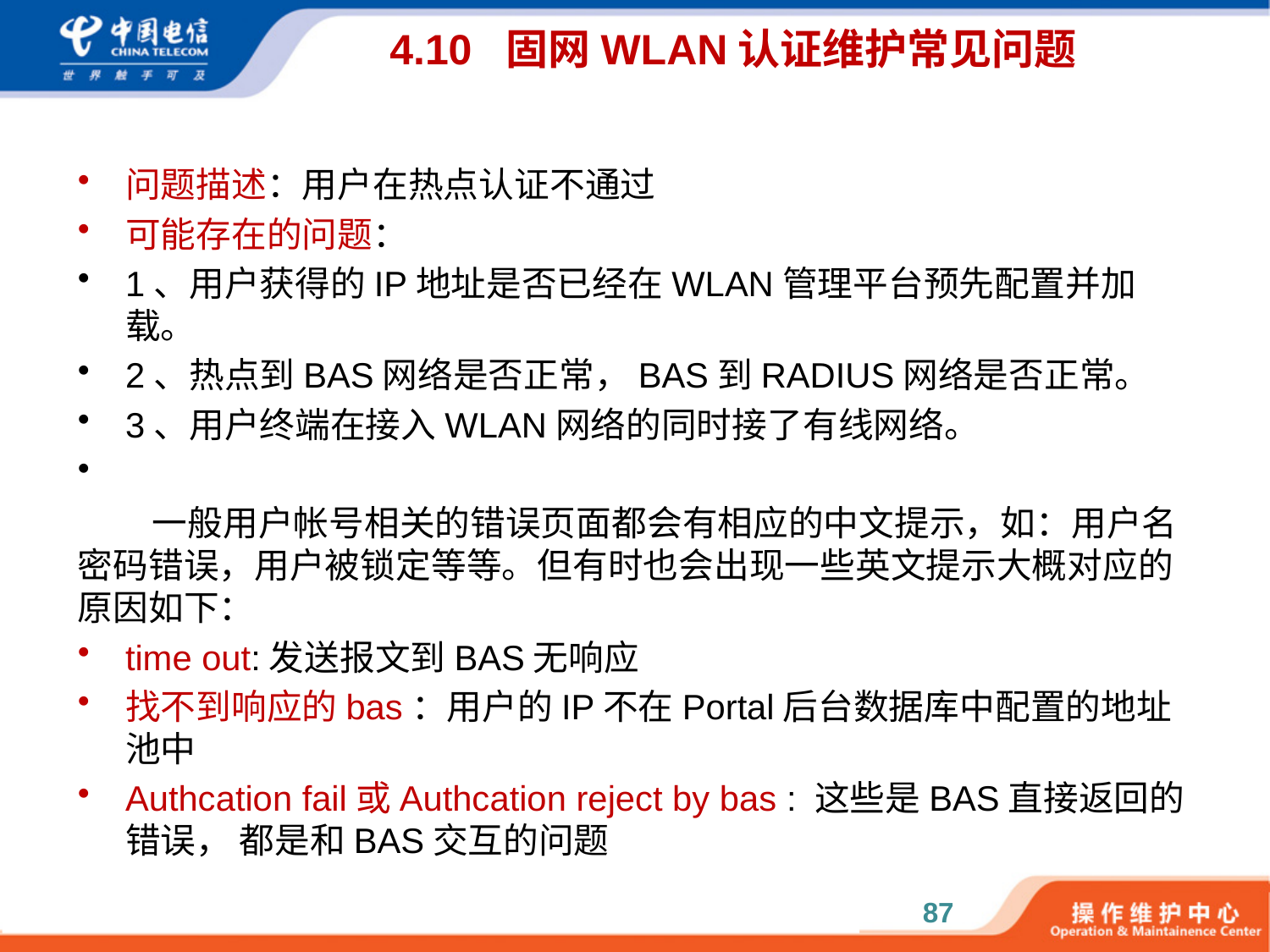

# 4.10  固网WLAN认证维护常见问题
问题描述：用户在热点认证不通过
可能存在的问题：
1、用户获得的IP地址是否已经在WLAN管理平台预先配置并加载。
2、热点到BAS网络是否正常，BAS到RADIUS网络是否正常。
3、用户终端在接入WLAN网络的同时接了有线网络。

一般用户帐号相关的错误页面都会有相应的中文提示，如：用户名密码错误，用户被锁定等等。但有时也会出现一些英文提示大概对应的原因如下：
time out:发送报文到BAS无响应
找不到响应的bas：用户的IP不在Portal后台数据库中配置的地址池中
Authcation fail或Authcation reject by bas : 这些是BAS直接返回的错误， 都是和BAS交互的问题